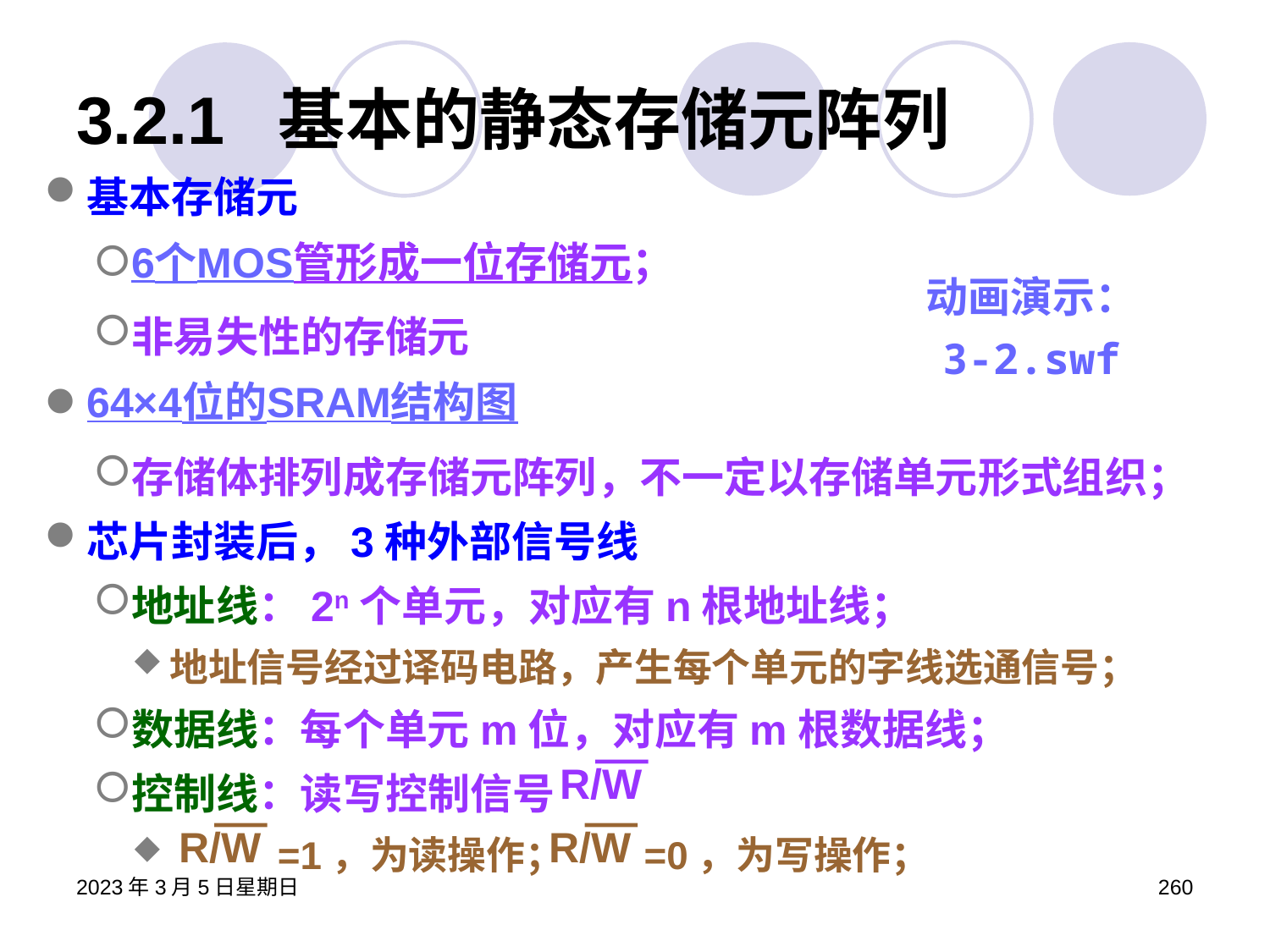

# 3.2.1  基本的静态存储元阵列
基本存储元
6个MOS管形成一位存储元；
非易失性的存储元
64×4位的SRAM结构图
存储体排列成存储元阵列，不一定以存储单元形式组织；
芯片封装后，3种外部信号线
地址线：2n个单元，对应有n根地址线；
地址信号经过译码电路，产生每个单元的字线选通信号；
数据线：每个单元m位，对应有m根数据线；
控制线：读写控制信号
          =1，为读操作；        =0，为写操作；
动画演示：
3-2.swf
R/W

R/W

R/W

2023年3月5日星期日
260